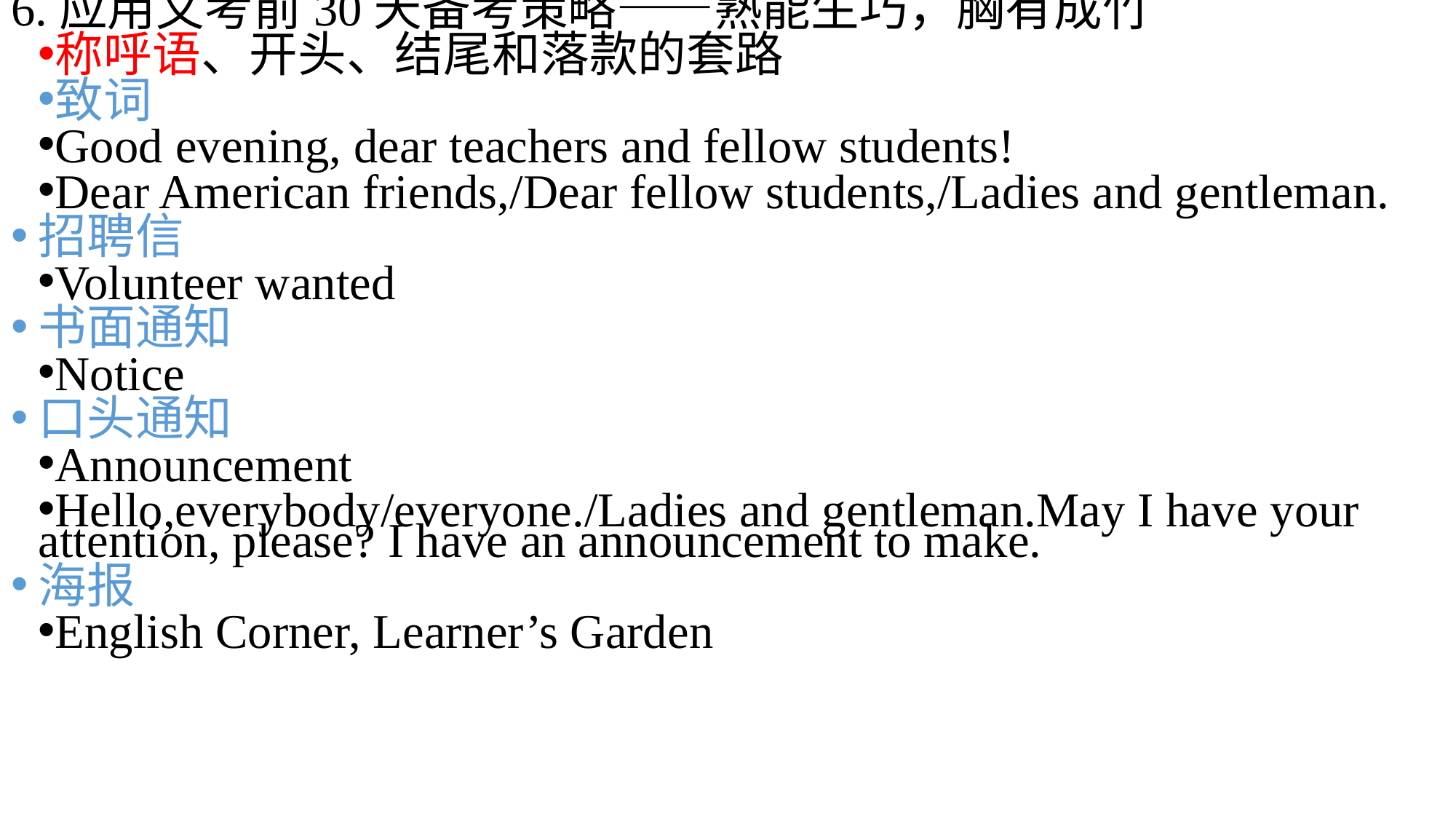

6.应用文考前30天备考策略——熟能生巧，胸有成竹
称呼语、开头、结尾和落款的套路
致词
Good evening, dear teachers and fellow students!
Dear American friends,/Dear fellow students,/Ladies and gentleman.
招聘信
Volunteer wanted
书面通知
Notice
口头通知
Announcement
Hello,everybody/everyone./Ladies and gentleman.May I have your attention, please? I have an announcement to make.
海报
English Corner, Learner’s Garden